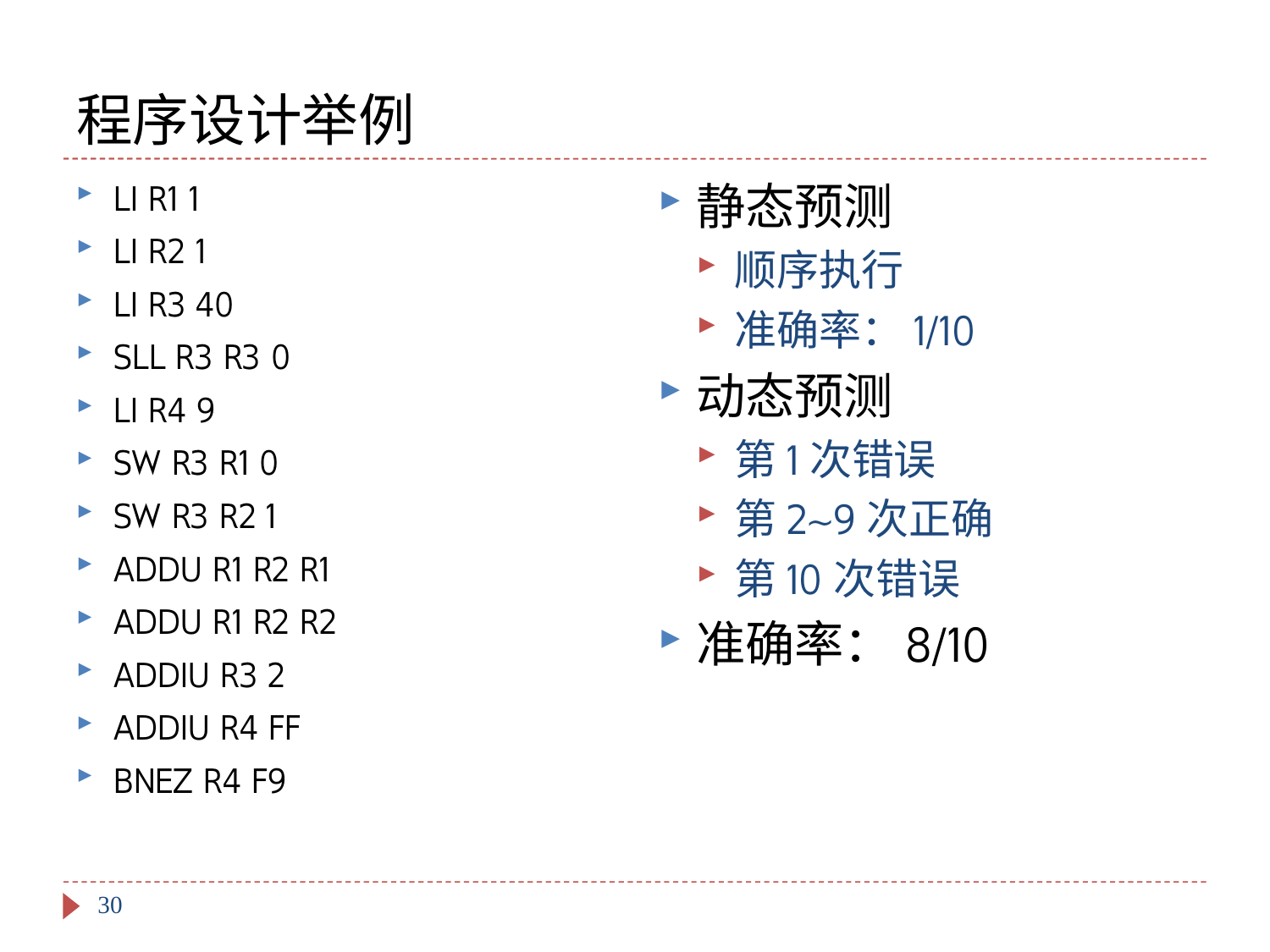

# 程序设计举例
LI R1 1
LI R2 1
LI R3 40
SLL R3 R3 0
LI R4 9
SW R3 R1 0
SW R3 R2 1
ADDU R1 R2 R1
ADDU R1 R2 R2
ADDIU R3 2
ADDIU R4 FF
BNEZ R4 F9
静态预测
顺序执行
准确率：1/10
动态预测
第1次错误
第2~9次正确
第10次错误
准确率：8/10

30